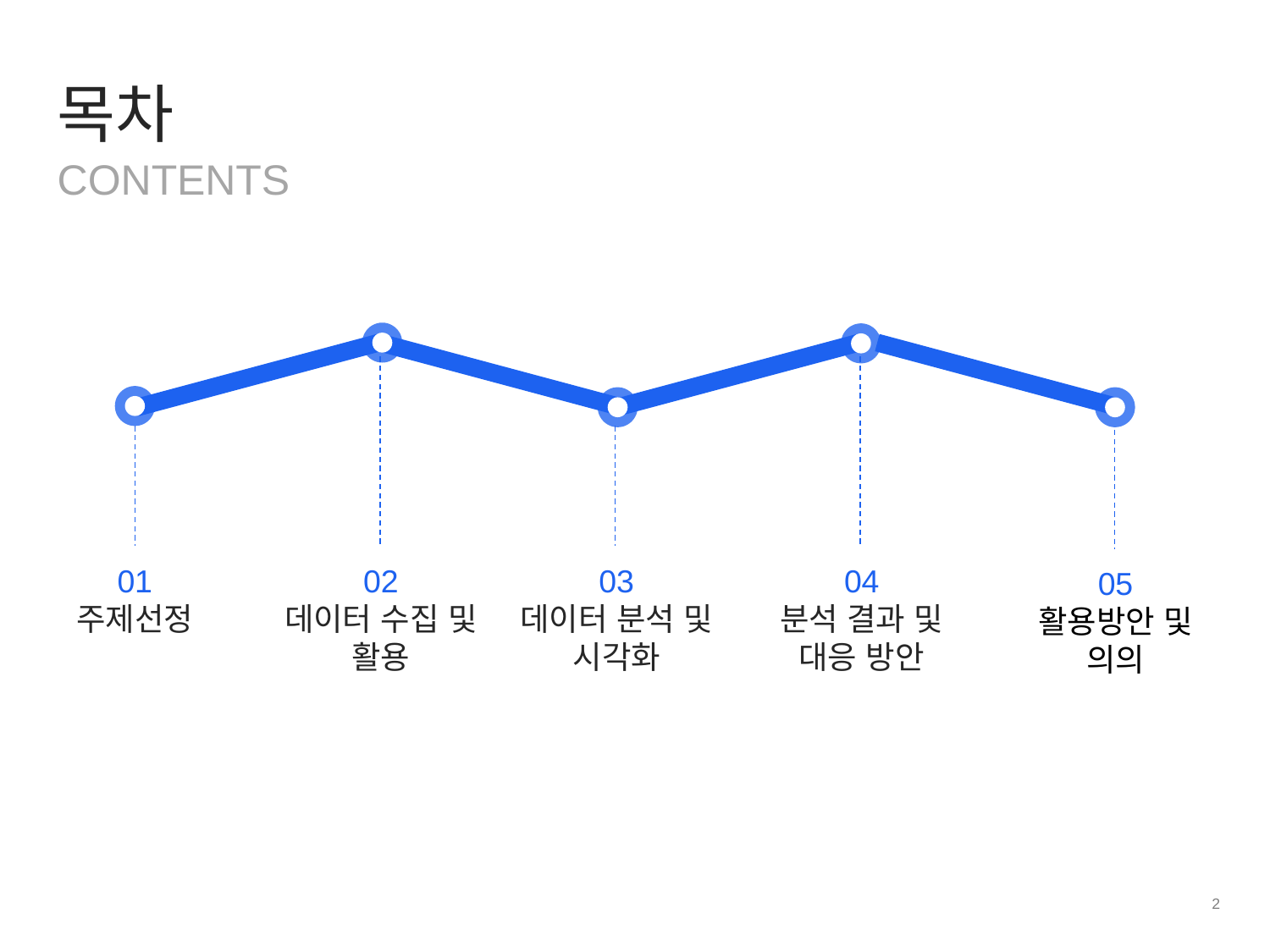

목차
CONTENTS

01
주제선정
02
데이터 수집 및 활용
03
데이터 분석 및 시각화
04
분석 결과 및 대응 방안
05
활용방안 및 의의